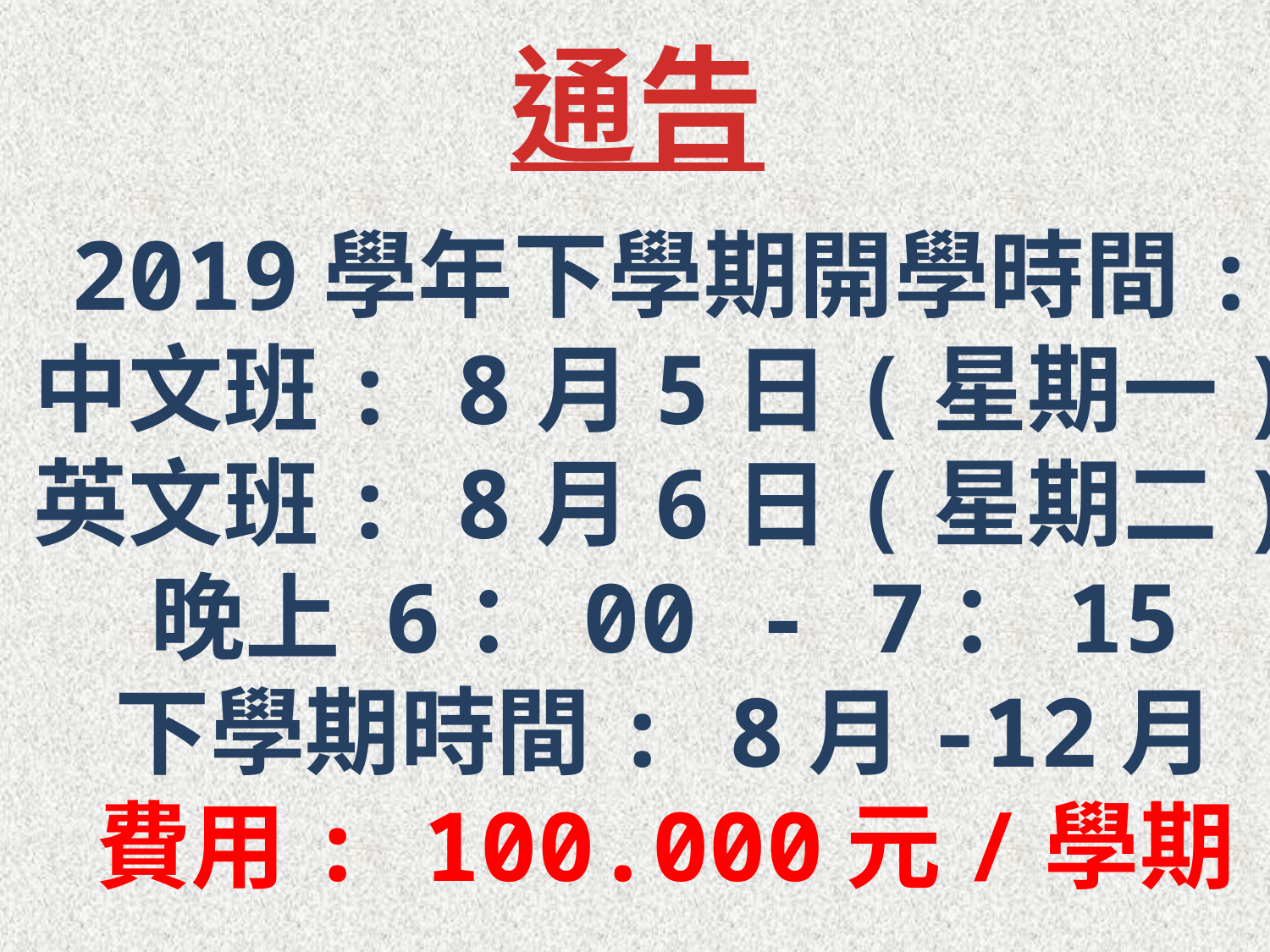

通告
2019學年下學期開學時間:
中文班: 8月5日(星期一)
英文班: 8月6日(星期二)
晚上 6：00 - 7：15
下學期時間: 8月-12月
費用: 100.000元/學期